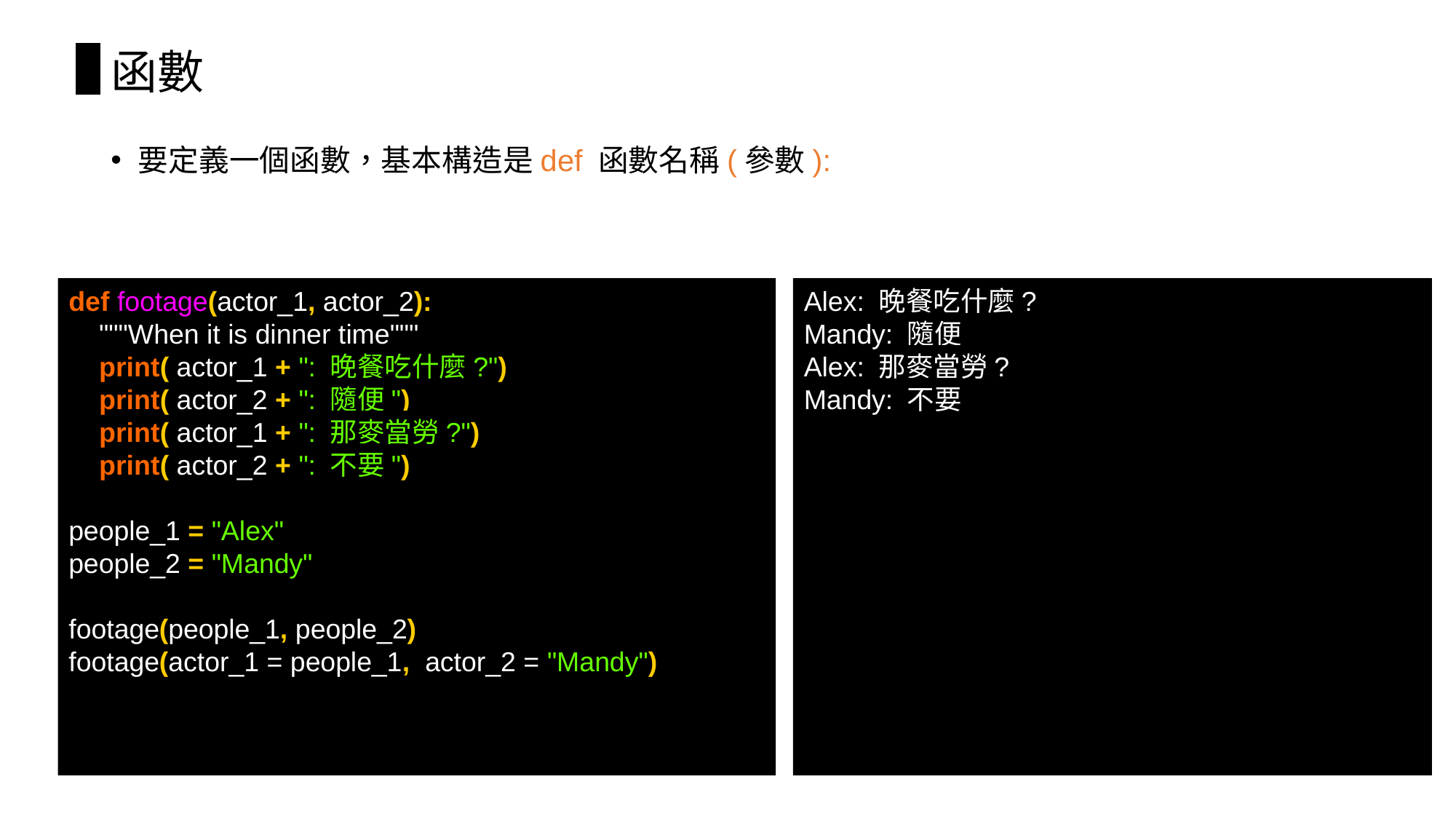

# 函數
要定義一個函數，基本構造是def 函數名稱(參數):
def footage(actor_1, actor_2):
    """When it is dinner time"""
    print( actor_1 + ": 晚餐吃什麼?")
    print( actor_2 + ": 隨便")
    print( actor_1 + ": 那麥當勞?")
    print( actor_2 + ": 不要")

people_1 = "Alex"
people_2 = "Mandy"

footage(people_1, people_2)
footage(actor_1 = people_1,  actor_2 = "Mandy")

Alex: 晚餐吃什麼?
Mandy: 隨便
Alex: 那麥當勞?
Mandy: 不要